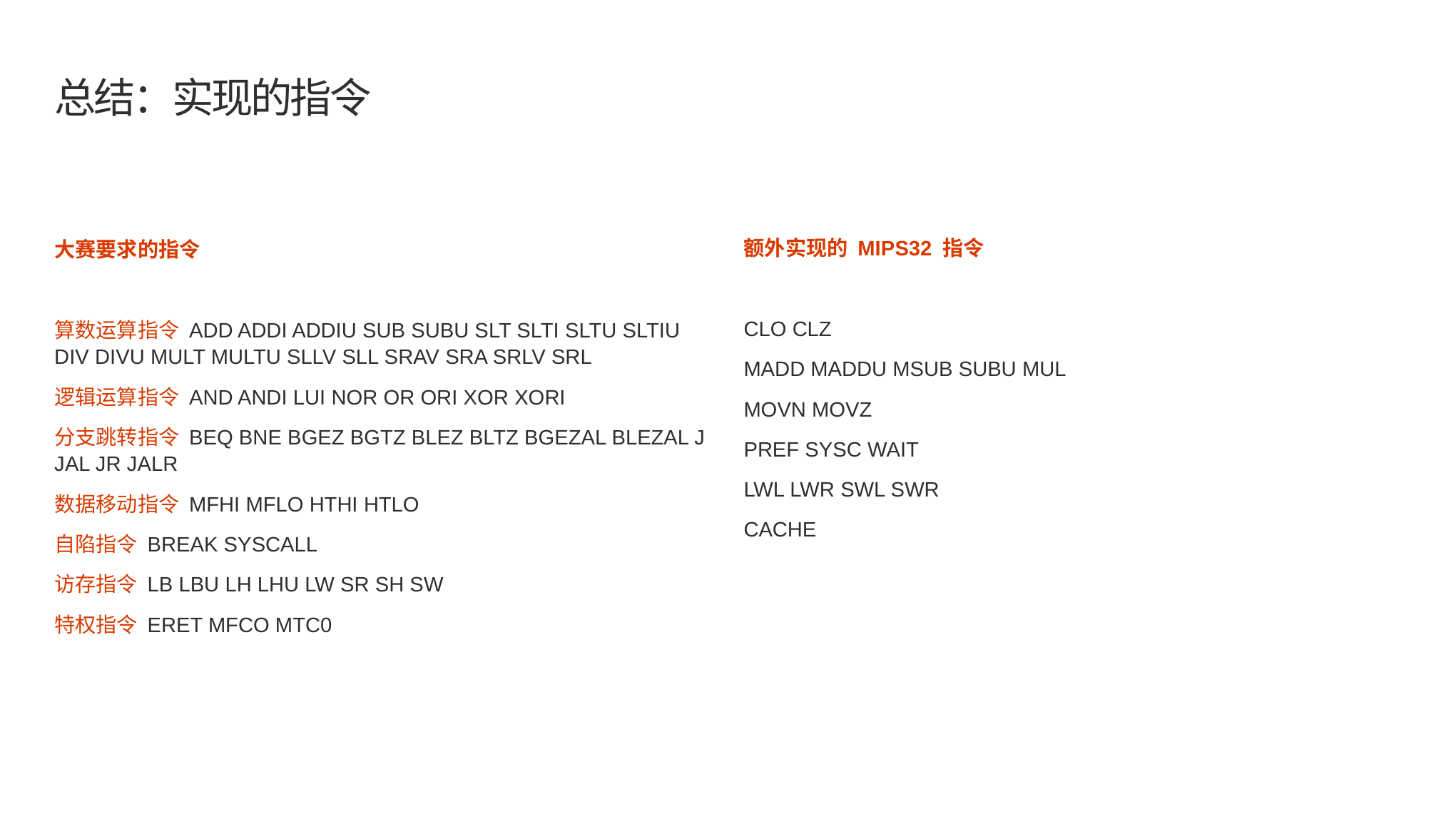

# 总结：实现的指令
额外实现的 MIPS32 指令

CLO CLZ
MADD MADDU MSUB SUBU MUL
MOVN MOVZ
PREF SYSC WAIT
LWL LWR SWL SWR
CACHE
大赛要求的指令

算数运算指令 ADD ADDI ADDIU SUB SUBU SLT SLTI SLTU SLTIU DIV DIVU MULT MULTU SLLV SLL SRAV SRA SRLV SRL
逻辑运算指令 AND ANDI LUI NOR OR ORI XOR XORI
分支跳转指令 BEQ BNE BGEZ BGTZ BLEZ BLTZ BGEZAL BLEZAL J JAL JR JALR
数据移动指令 MFHI MFLO HTHI HTLO
自陷指令 BREAK SYSCALL
访存指令 LB LBU LH LHU LW SR SH SW
特权指令 ERET MFCO MTC0